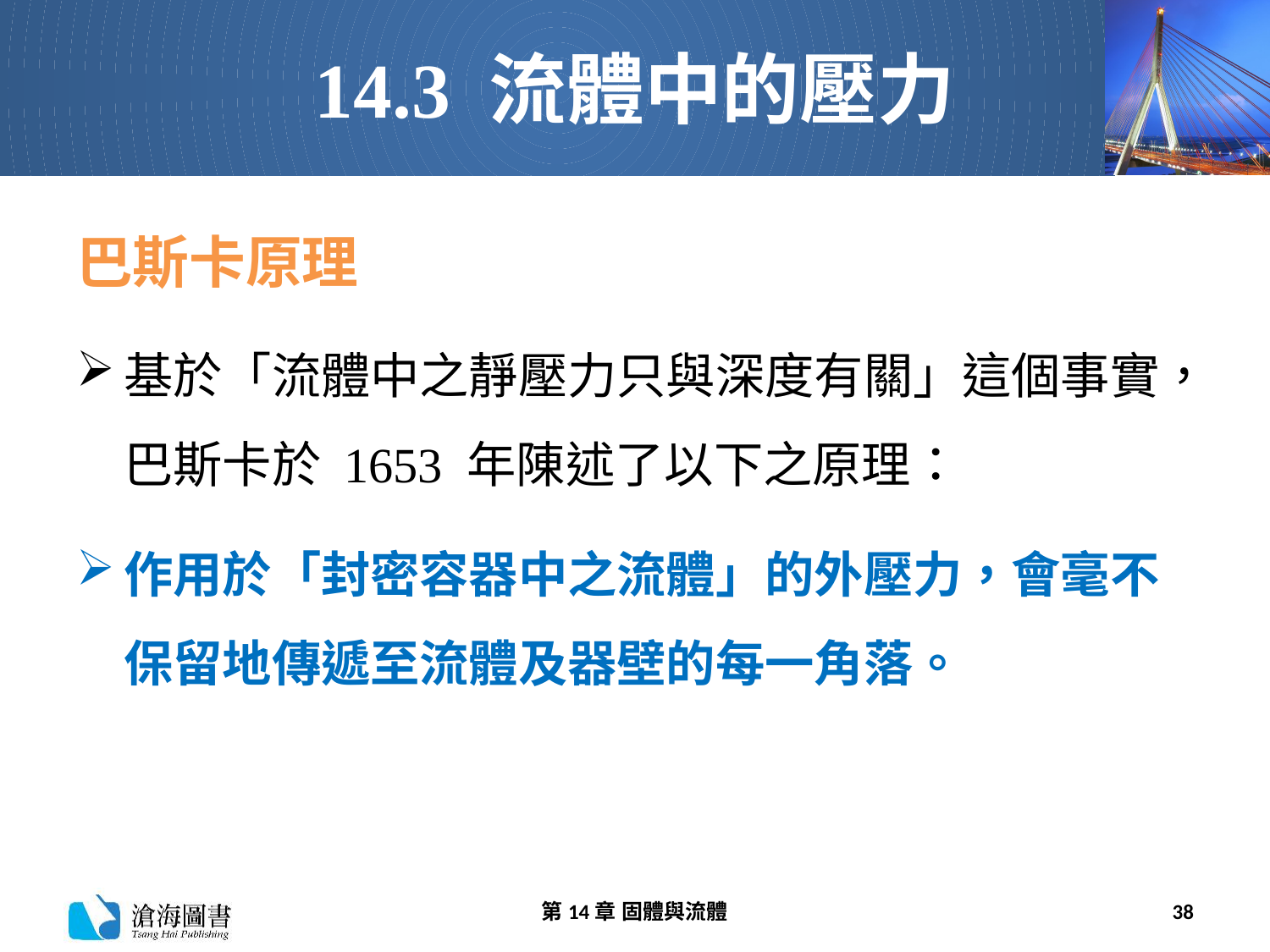

# 14.3 流體中的壓力
巴斯卡原理
基於「流體中之靜壓力只與深度有關」這個事實，巴斯卡於 1653 年陳述了以下之原理：
作用於「封密容器中之流體」的外壓力，會毫不保留地傳遞至流體及器壁的每一角落。
第14章 固體與流體
38